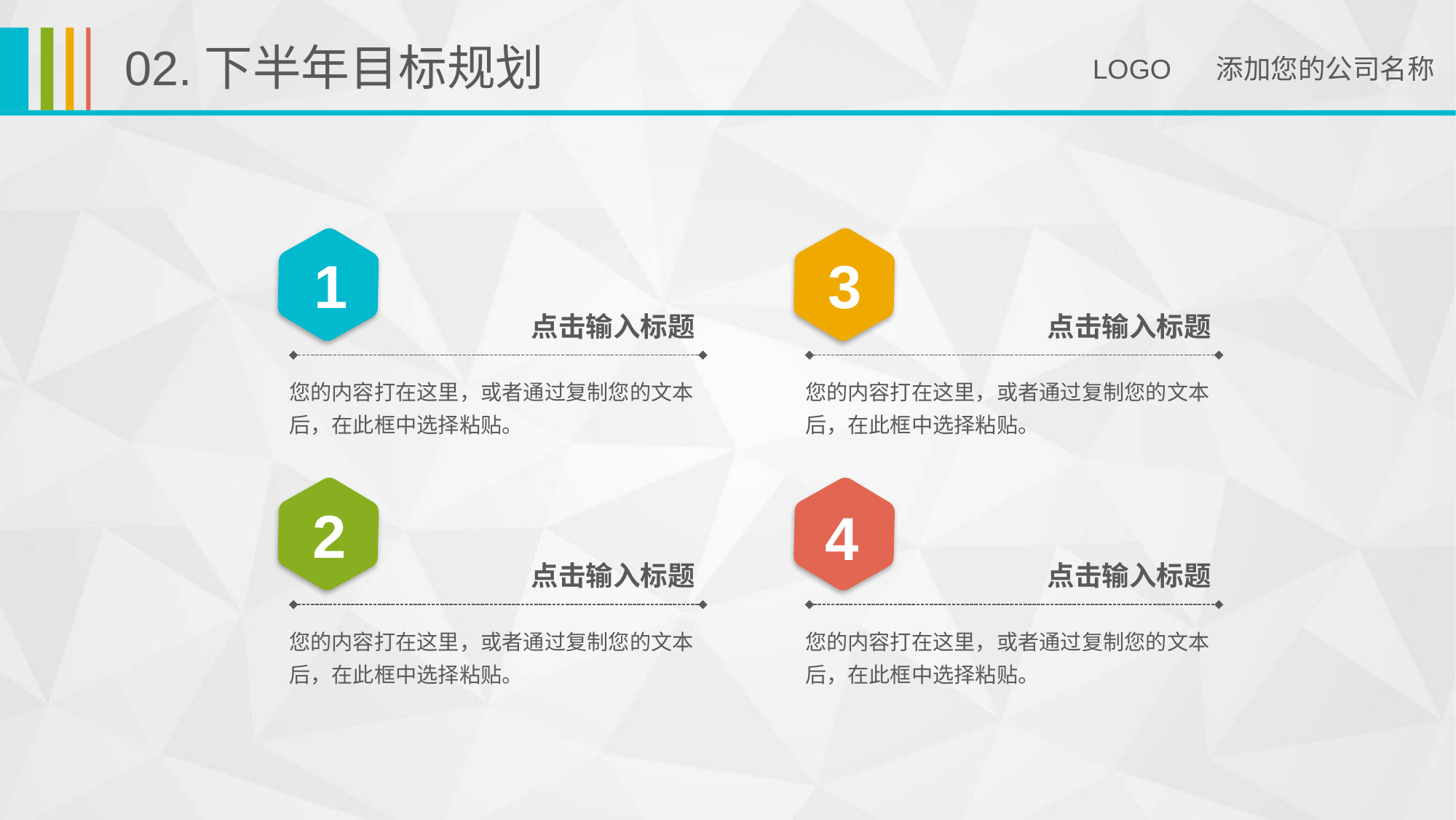

02.下半年目标规划
LOGO     添加您的公司名称

1
3
点击输入标题
点击输入标题
您的内容打在这里，或者通过复制您的文本后，在此框中选择粘贴。
您的内容打在这里，或者通过复制您的文本后，在此框中选择粘贴。

2
4
点击输入标题
点击输入标题
您的内容打在这里，或者通过复制您的文本后，在此框中选择粘贴。
您的内容打在这里，或者通过复制您的文本后，在此框中选择粘贴。